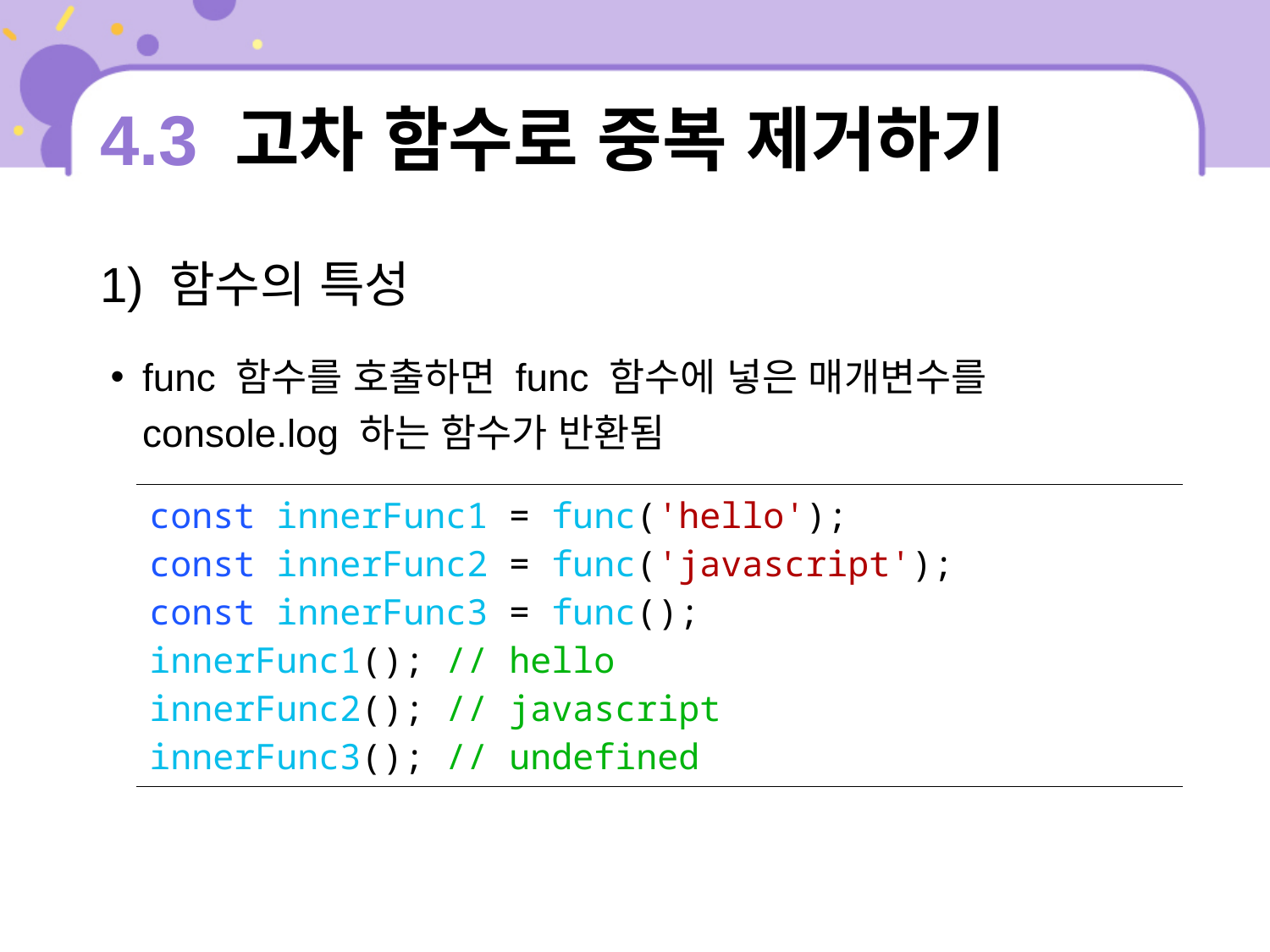

# 4.3 고차 함수로 중복 제거하기
1) 함수의 특성
func 함수를 호출하면 func 함수에 넣은 매개변수를 console.log 하는 함수가 반환됨

| const innerFunc1 = func('hello'); const innerFunc2 = func('javascript'); const innerFunc3 = func(); innerFunc1(); // hello innerFunc2(); // javascript innerFunc3(); // undefined |
| --- |